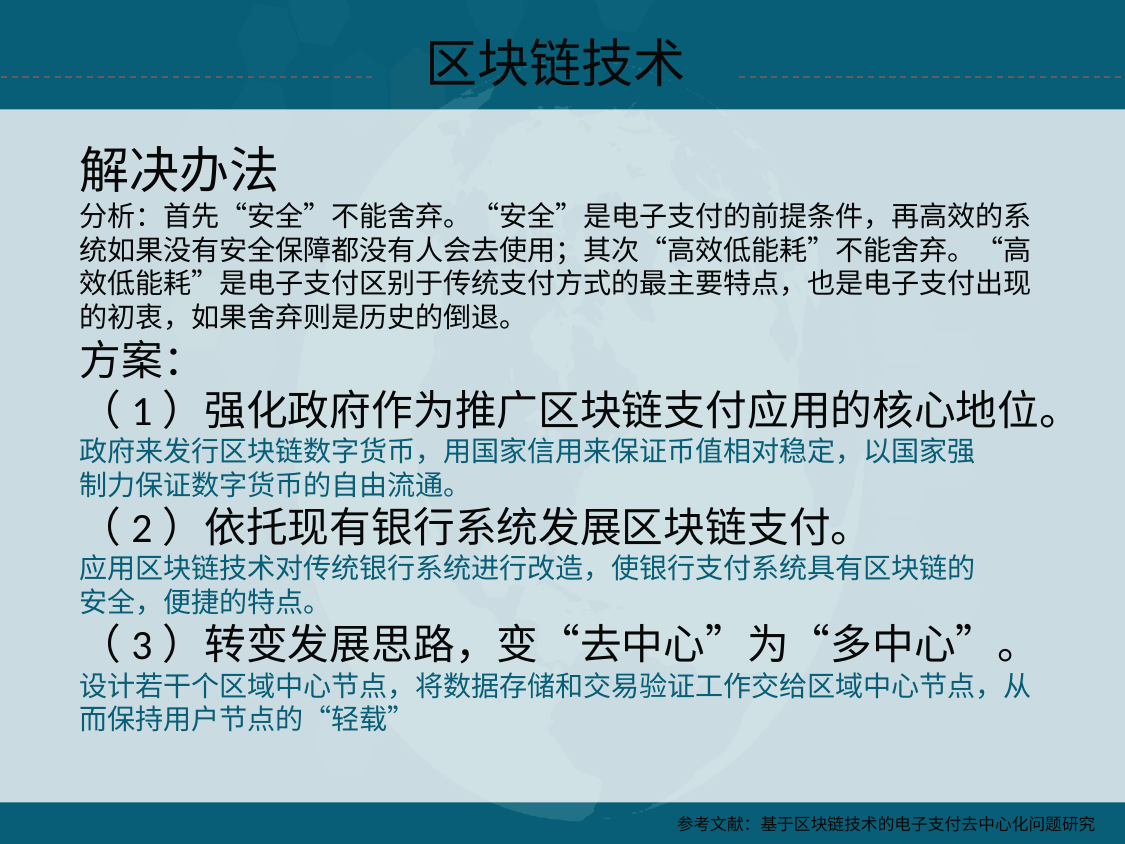

区块链技术
解决办法
分析：首先“安全”不能舍弃。“安全”是电子支付的前提条件，再高效的系统如果没有安全保障都没有人会去使用；其次“高效低能耗”不能舍弃。“高效低能耗”是电子支付区别于传统支付方式的最主要特点，也是电子支付出现的初衷，如果舍弃则是历史的倒退。
方案：
（1）强化政府作为推广区块链支付应用的核心地位。
政府来发行区块链数字货币，用国家信用来保证币值相对稳定，以国家强        制力保证数字货币的自由流通。
（2）依托现有银行系统发展区块链支付。
应用区块链技术对传统银行系统进行改造，使银行支付系统具有区块链的
安全，便捷的特点。
（3）转变发展思路，变“去中心”为“多中心”。
设计若干个区域中心节点，将数据存储和交易验证工作交给区域中心节点，从而保持用户节点的“轻载”
参考文献：基于区块链技术的电子支付去中心化问题研究